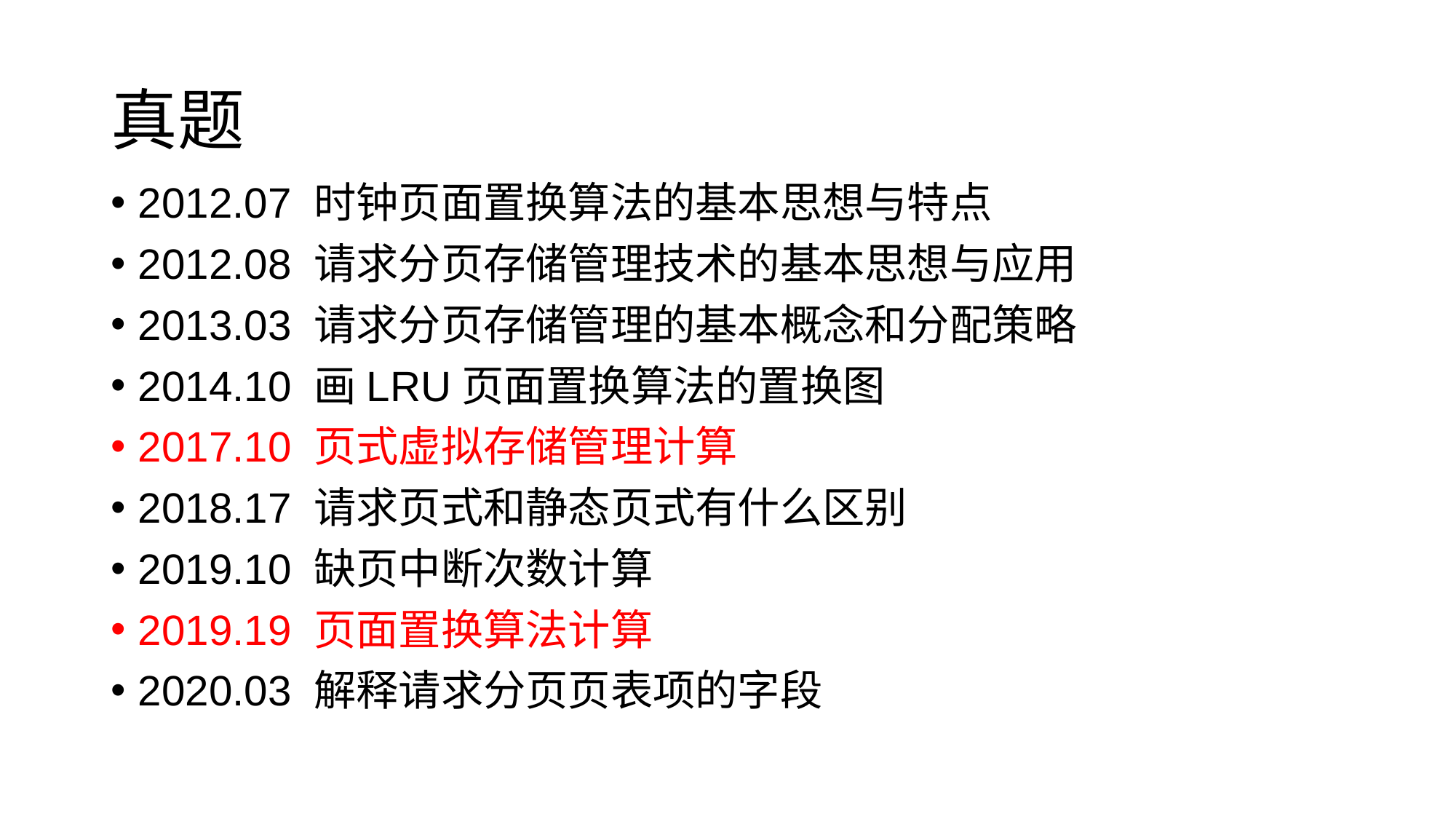

# 真题
2012.07 时钟页面置换算法的基本思想与特点
2012.08 请求分页存储管理技术的基本思想与应用
2013.03 请求分页存储管理的基本概念和分配策略
2014.10 画LRU页面置换算法的置换图
2017.10 页式虚拟存储管理计算
2018.17 请求页式和静态页式有什么区别
2019.10 缺页中断次数计算
2019.19 页面置换算法计算
2020.03 解释请求分页页表项的字段